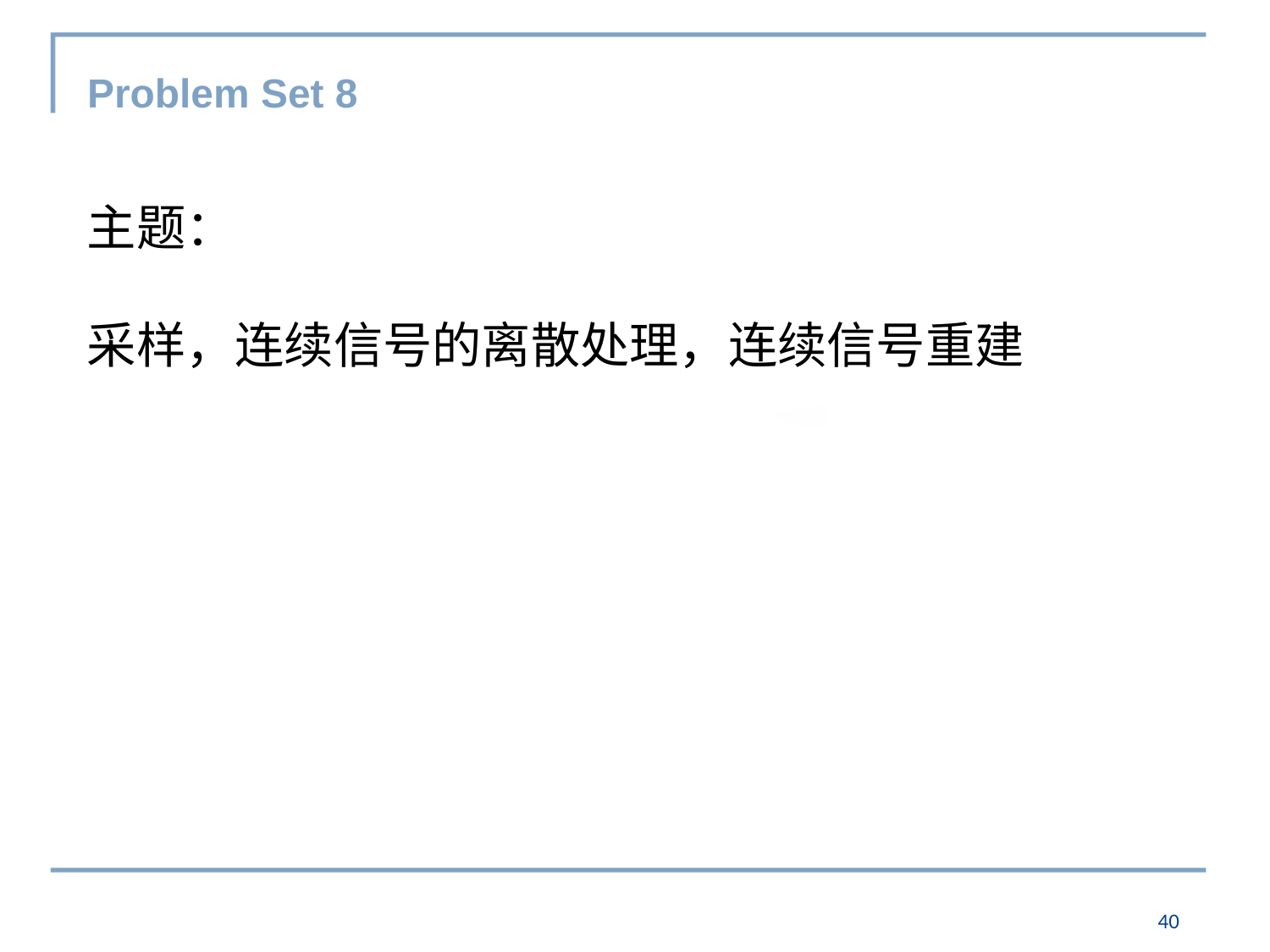

# Problem Set 8
主题：

采样，连续信号的离散处理，连续信号重建
40